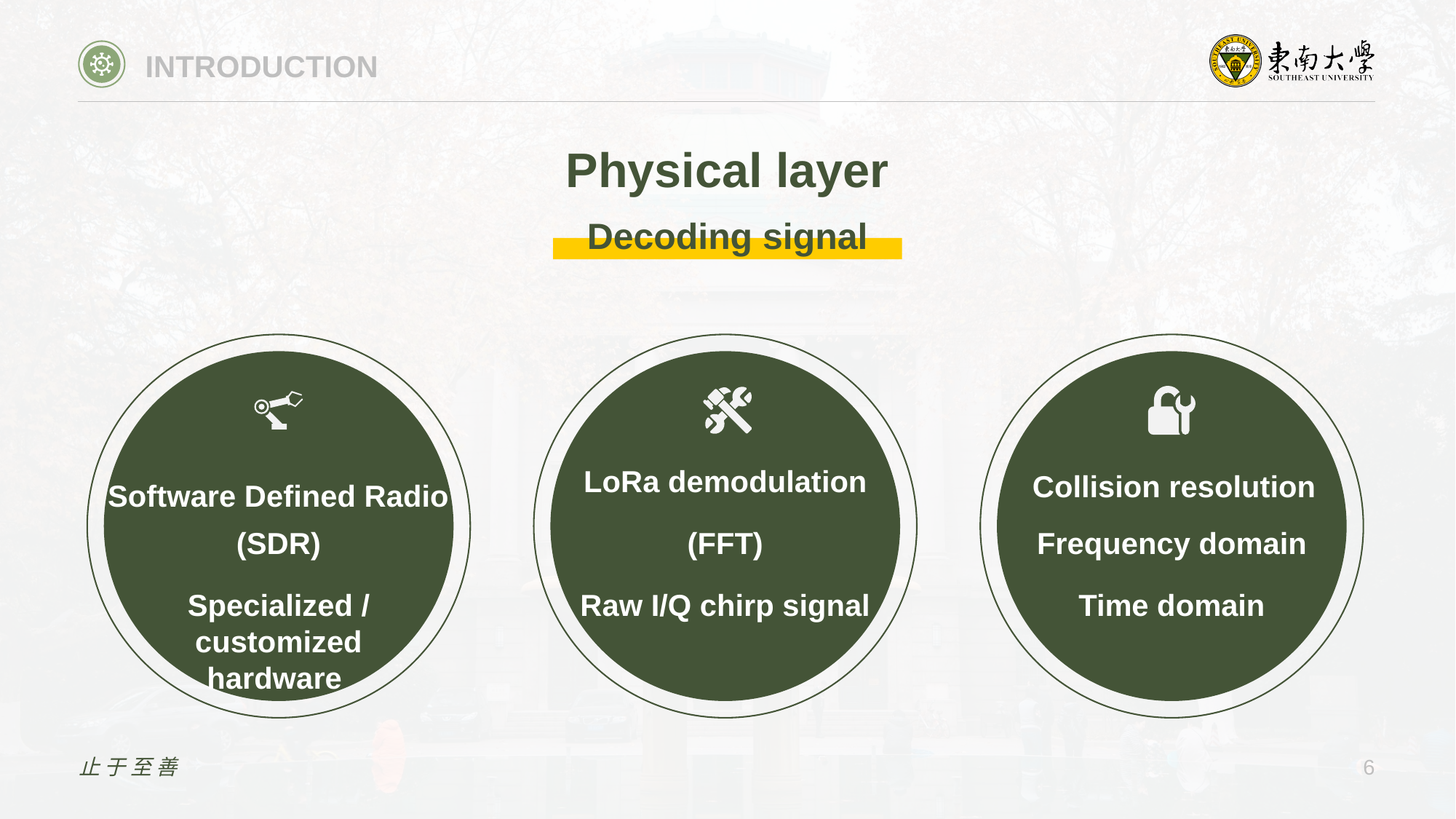

INTRODUCTION
Physical layer
Decoding signal

LoRa demodulation
Collision resolution
Software Defined Radio
Frequency domain
(SDR)
(FFT)
Specialized / customized hardware
Raw I/Q chirp signal
Time domain
止于至善
6